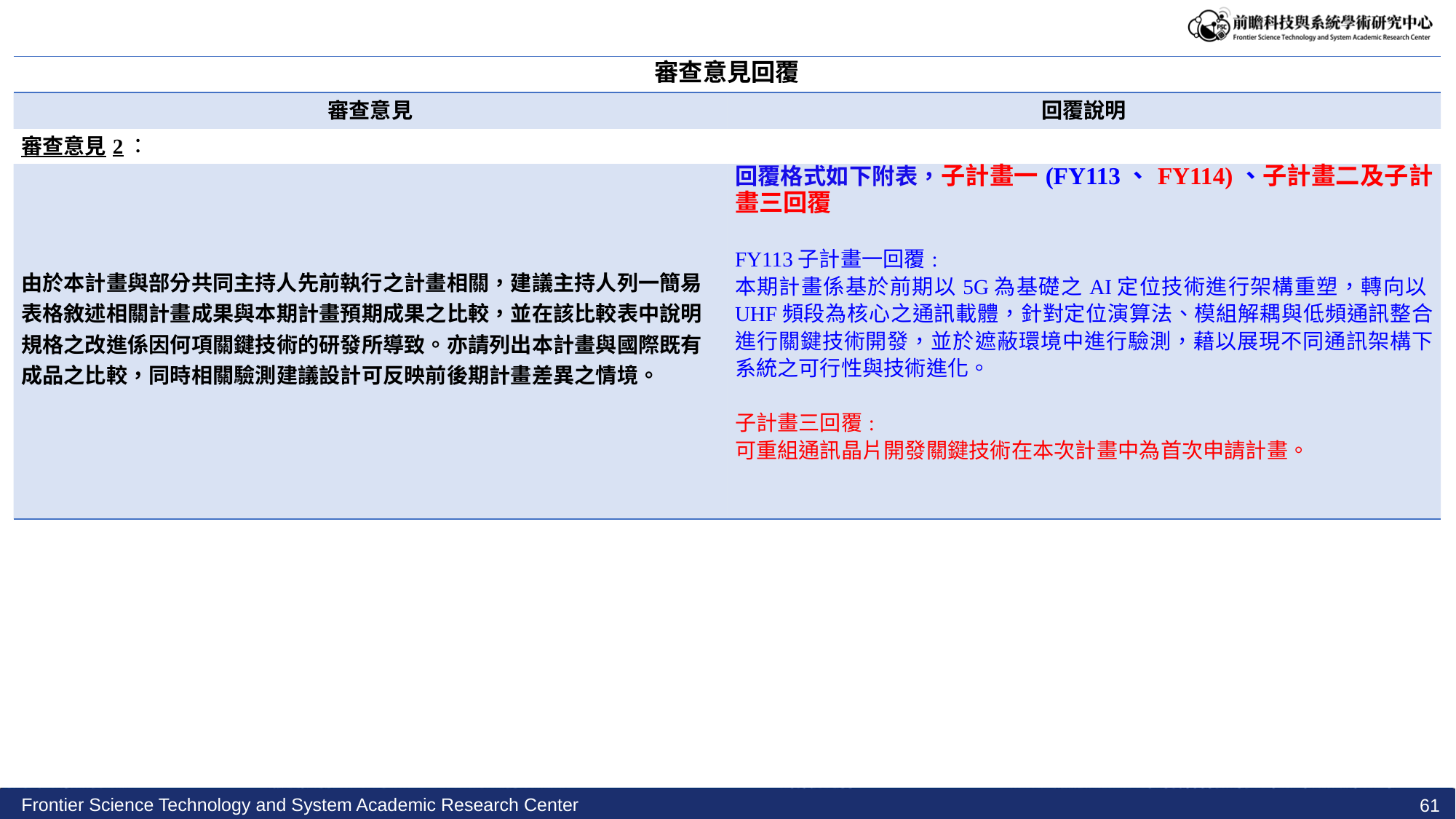

| 審查意見回覆 |  |
| --- | --- |
| 審查意見 | 回覆說明 |
| 審查意見2： |  |
| 由於本計畫與部分共同主持人先前執行之計畫相關，建議主持人列一簡易表格敘述相關計畫成果與本期計畫預期成果之比較，並在該比較表中說明規格之改進係因何項關鍵技術的研發所導致。亦請列出本計畫與國際既有成品之比較，同時相關驗測建議設計可反映前後期計畫差異之情境。 | 回覆格式如下附表，子計畫一(FY113、FY114)、子計畫二及子計畫三回覆 FY113子計畫一回覆: 本期計畫係基於前期以5G為基礎之AI定位技術進行架構重塑，轉向以UHF頻段為核心之通訊載體，針對定位演算法、模組解耦與低頻通訊整合進行關鍵技術開發，並於遮蔽環境中進行驗測，藉以展現不同通訊架構下系統之可行性與技術進化。 子計畫三回覆: 可重組通訊晶片開發關鍵技術在本次計畫中為首次申請計畫。 |